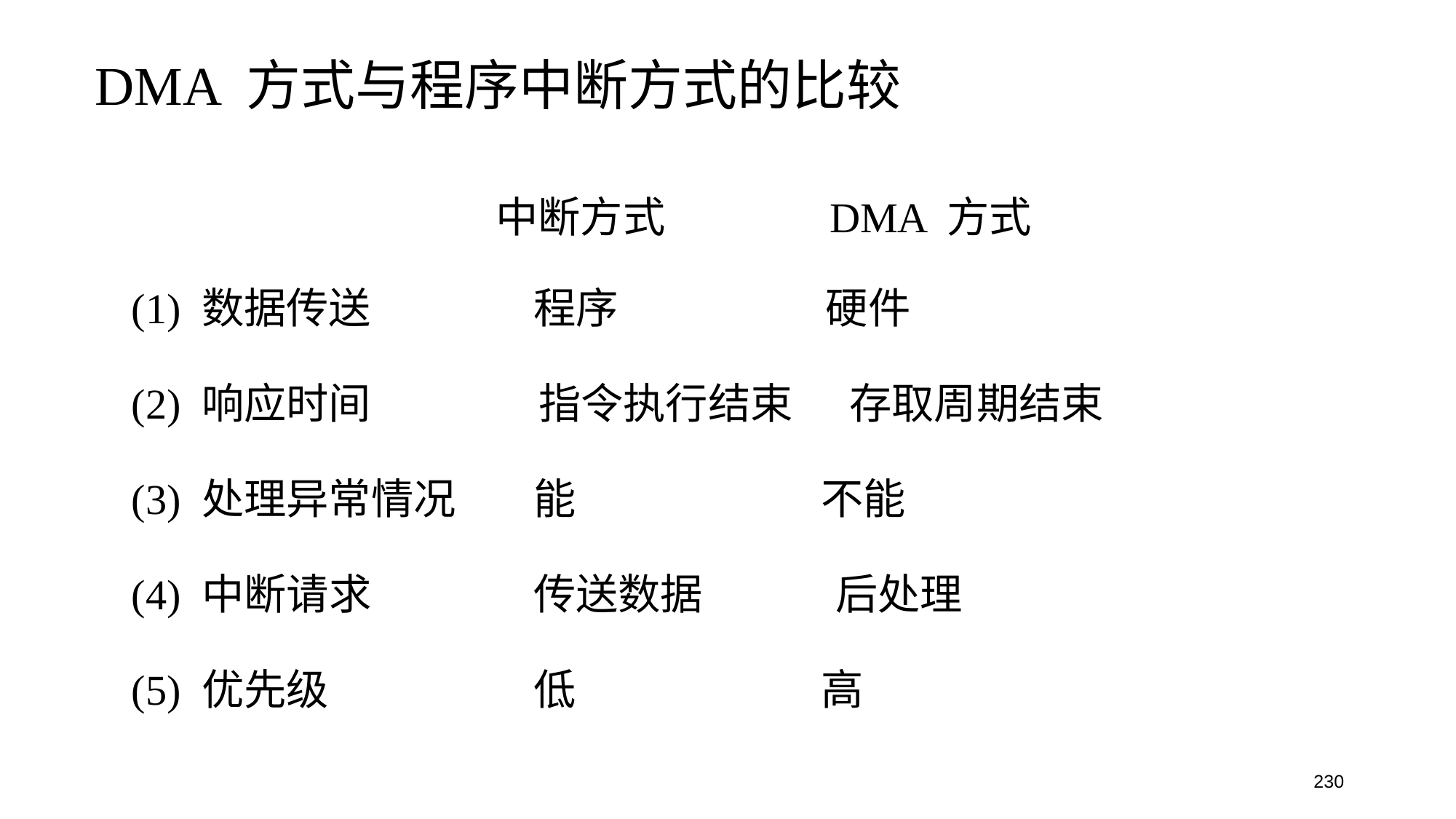

DMA 方式与程序中断方式的比较
中断方式
DMA 方式
(1) 数据传送
程序                      硬件
(2) 响应时间
指令执行结束      存取周期结束
(3) 处理异常情况
能                          不能
(4) 中断请求
传送数据              后处理
(5) 优先级
低                          高
230